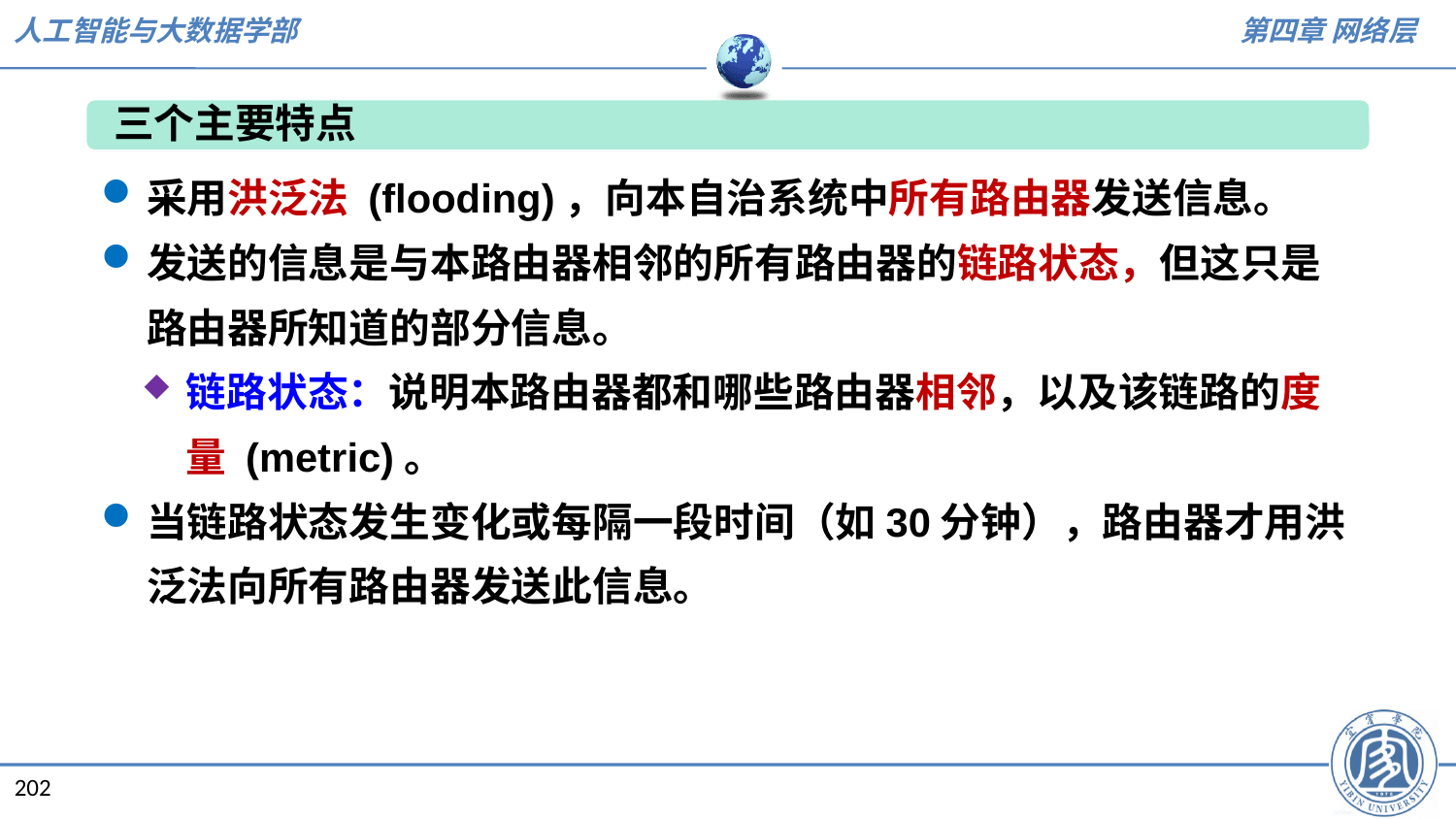

三个主要特点

采用洪泛法 (flooding)，向本自治系统中所有路由器发送信息。
发送的信息是与本路由器相邻的所有路由器的链路状态，但这只是路由器所知道的部分信息。
链路状态：说明本路由器都和哪些路由器相邻，以及该链路的度量 (metric)。
当链路状态发生变化或每隔一段时间（如30分钟），路由器才用洪泛法向所有路由器发送此信息。
202